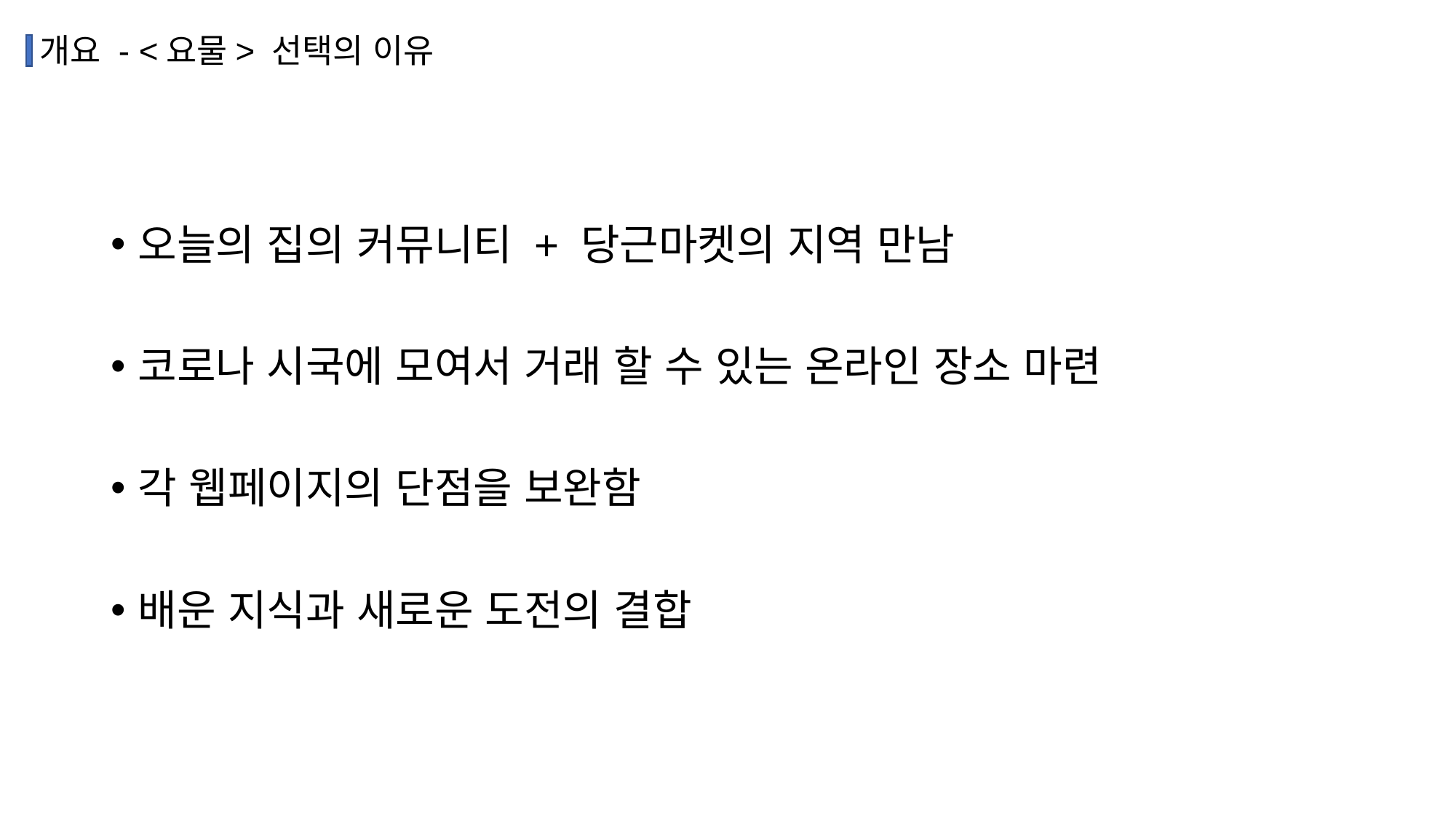

# 개요 - <요물> 선택의 이유

오늘의 집의 커뮤니티 + 당근마켓의 지역 만남

코로나 시국에 모여서 거래 할 수 있는 온라인 장소 마련

각 웹페이지의 단점을 보완함

배운 지식과 새로운 도전의 결합